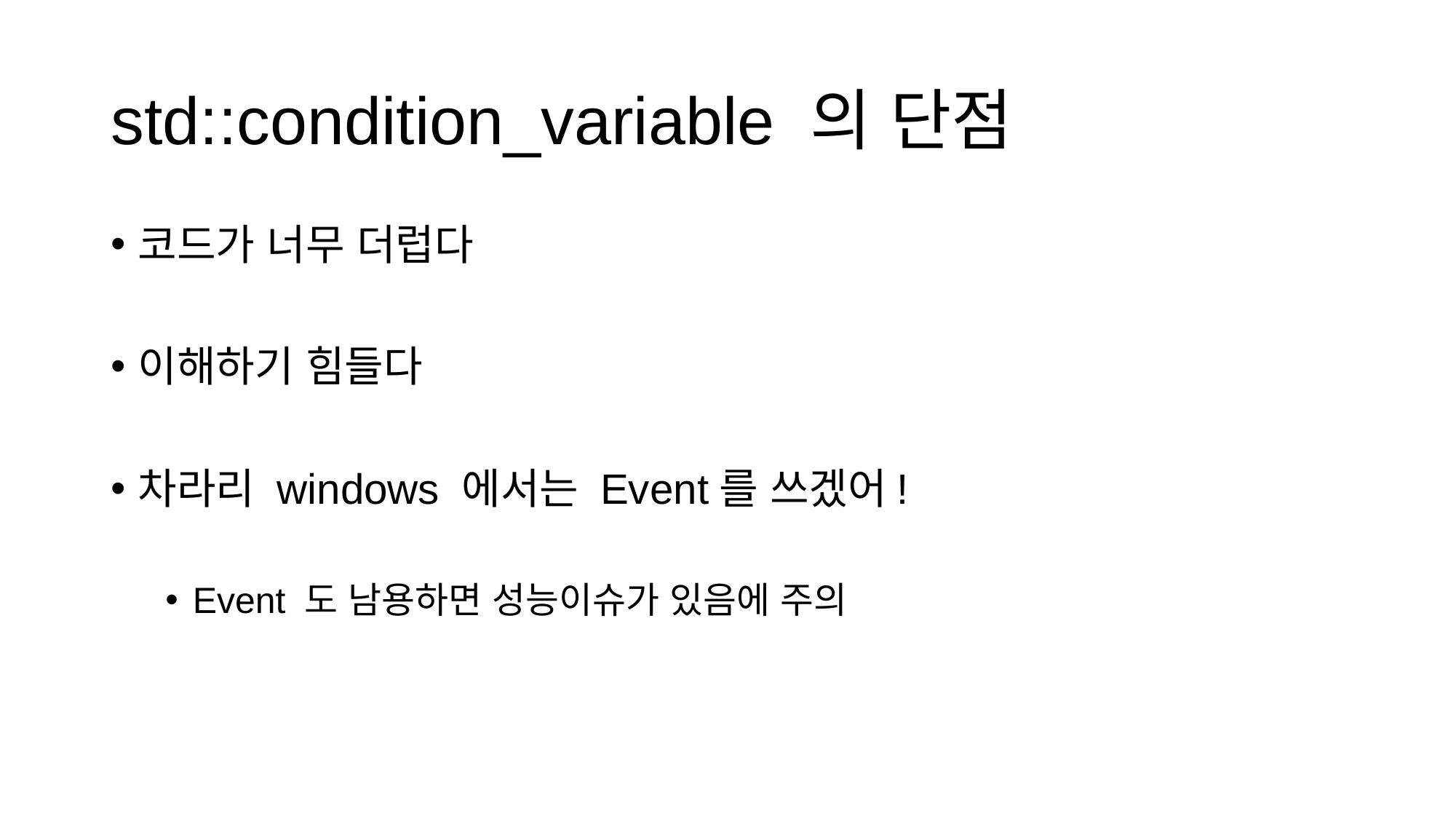

# std::condition_variable 의 단점
코드가 너무 더럽다

이해하기 힘들다

차라리 windows 에서는 Event를 쓰겠어!

Event 도 남용하면 성능이슈가 있음에 주의